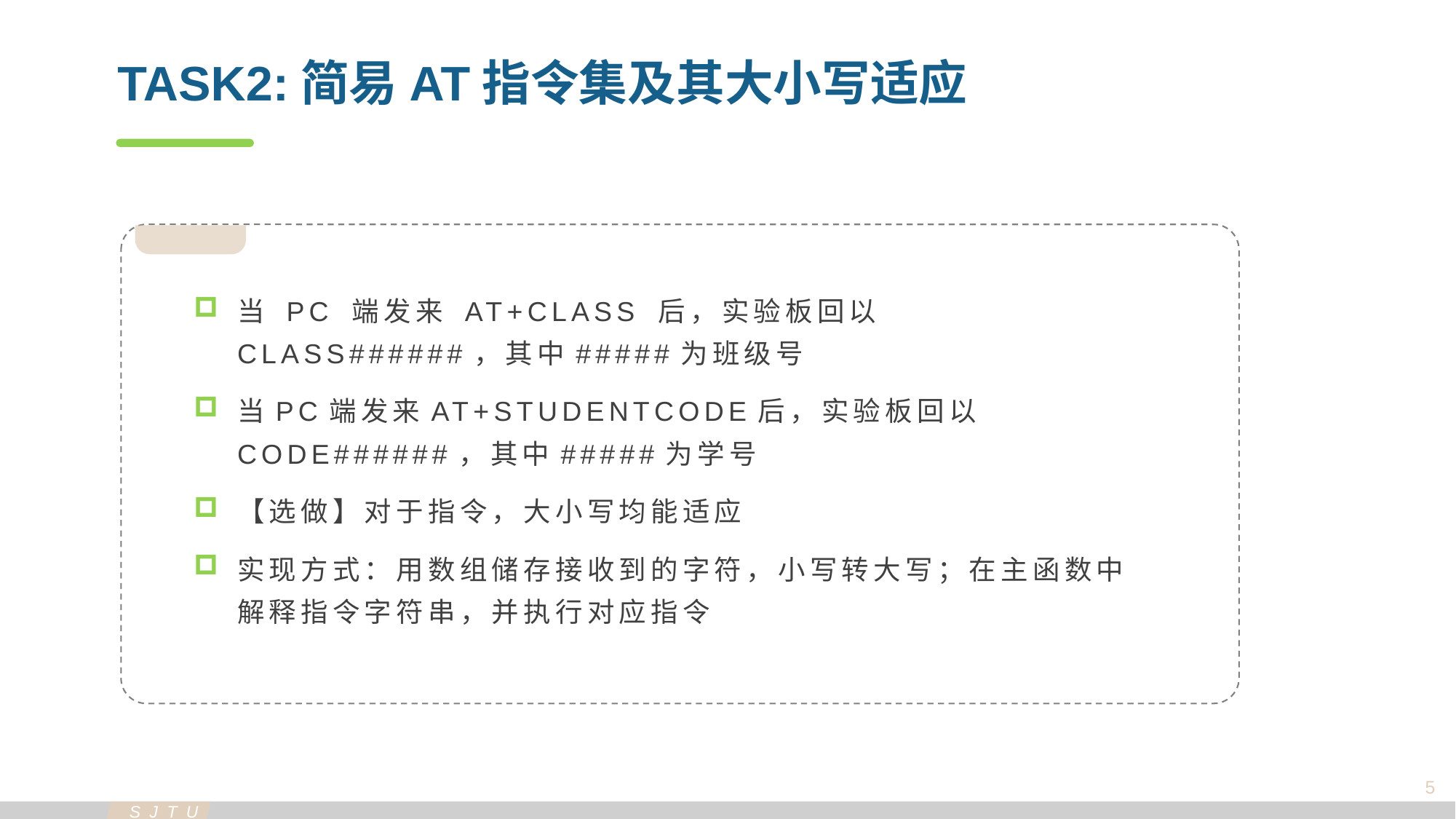

TASK2:简易AT指令集及其大小写适应

当 PC 端发来 AT+CLASS 后，实验板回以 CLASS######，其中#####为班级号
当PC端发来AT+STUDENTCODE后，实验板回以 CODE######，其中#####为学号
【选做】对于指令，大小写均能适应
实现方式：用数组储存接收到的字符，小写转大写；在主函数中解释指令字符串，并执行对应指令
5